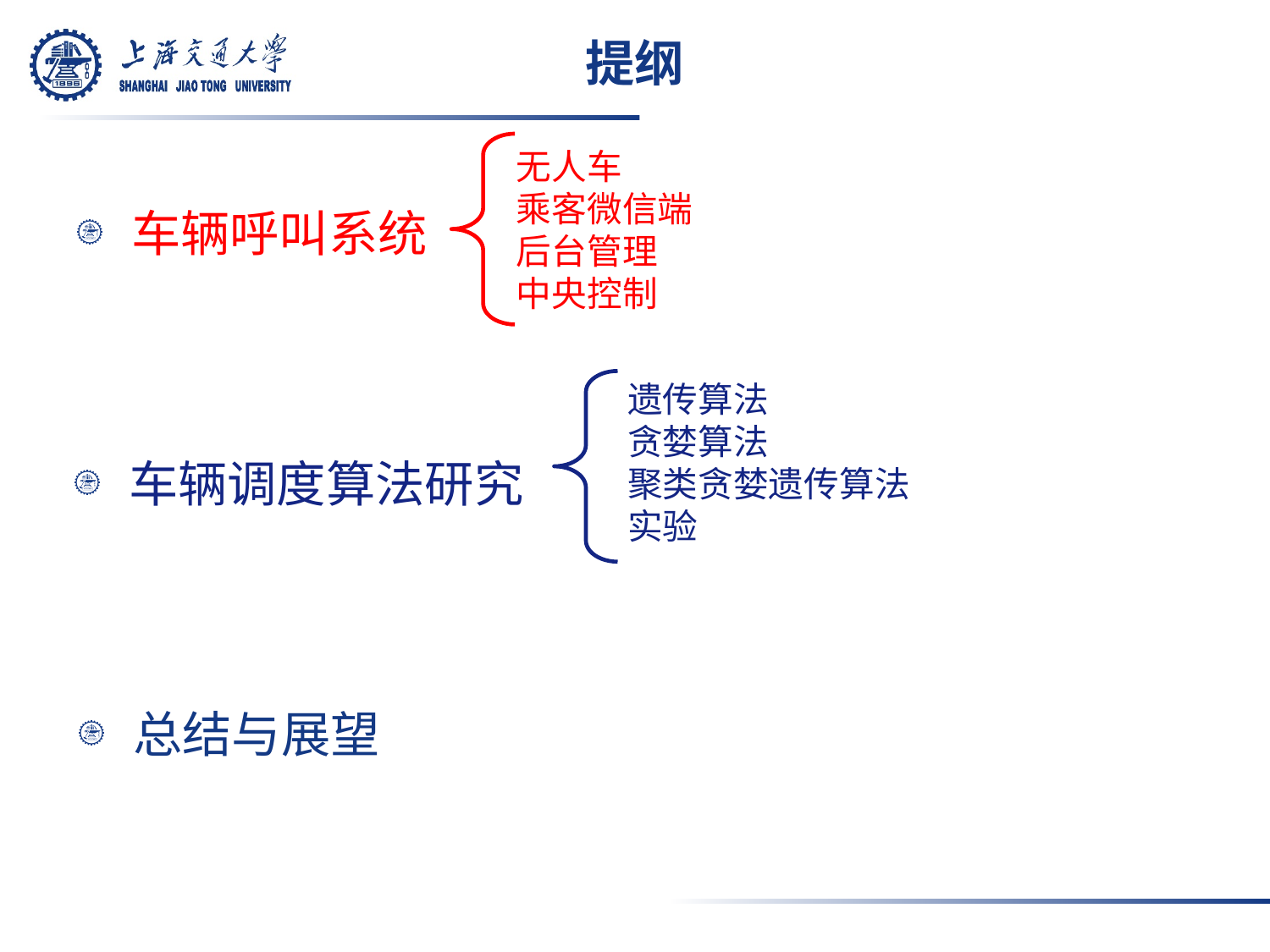

# 提纲

无人车
乘客微信端
后台管理
中央控制
车辆呼叫系统

遗传算法
贪婪算法
聚类贪婪遗传算法
实验
车辆调度算法研究

总结与展望